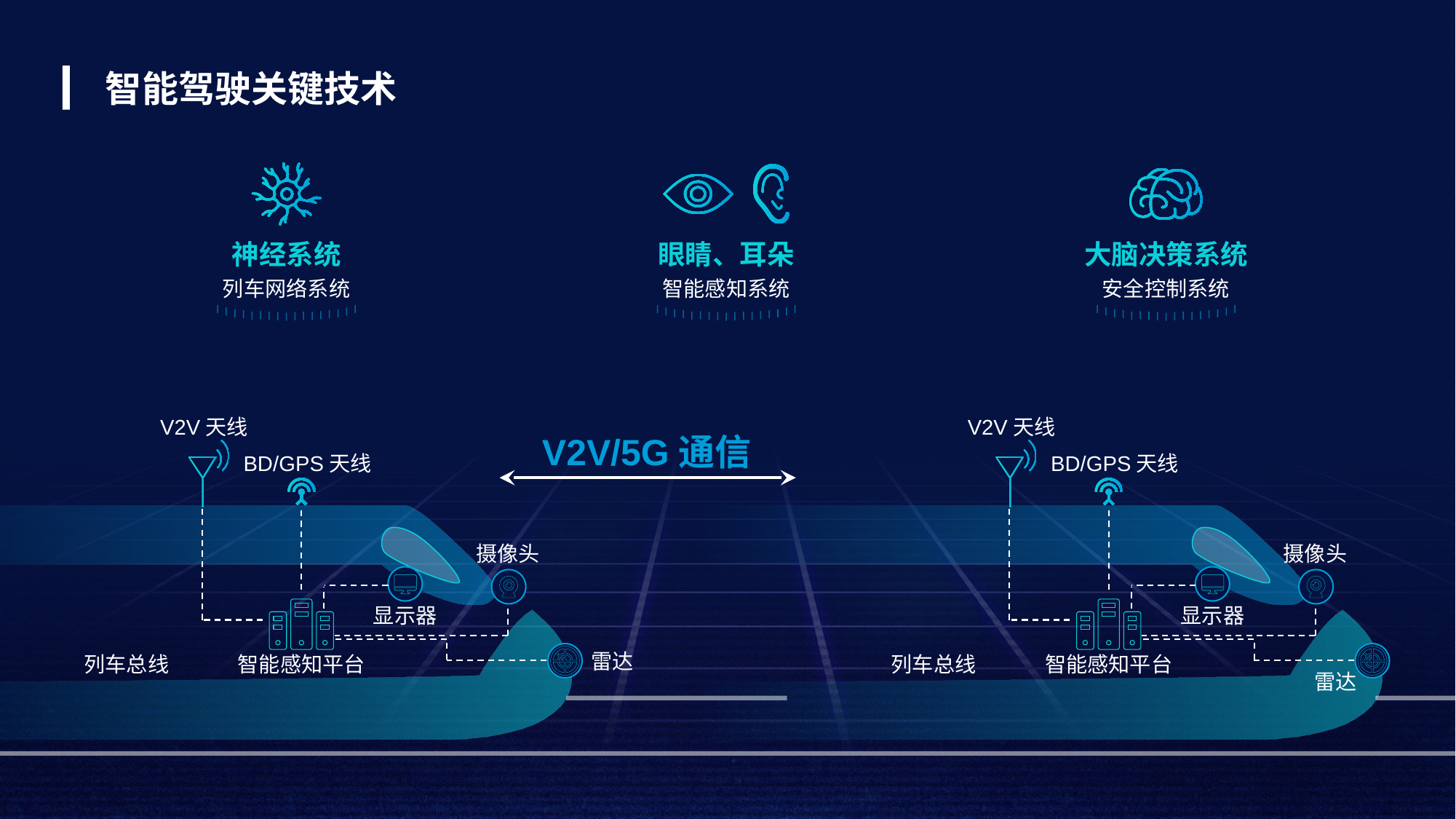

智能驾驶关键技术

神经系统
列车网络系统

眼睛、耳朵
智能感知系统

大脑决策系统
安全控制系统

V2V天线

BD/GPS天线

摄像头

显示器

雷达
列车总线
智能感知平台
V2V天线

BD/GPS天线

摄像头

显示器

列车总线
智能感知平台
雷达
V2V/5G通信